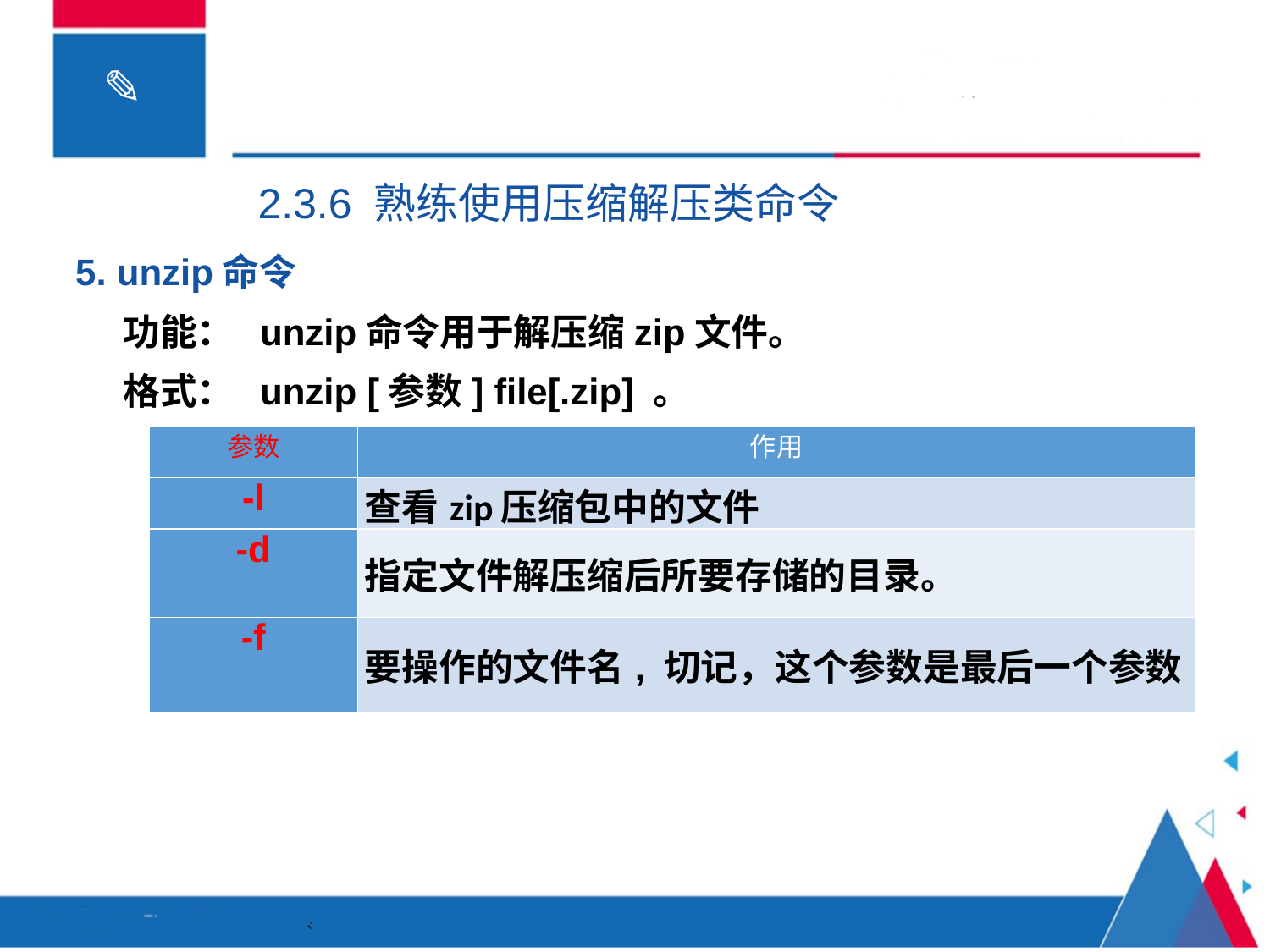

2.3.6 熟练使用压缩解压类命令
5. unzip命令
功能：  unzip命令用于解压缩zip文件。
格式：  unzip [参数] file[.zip] 。
| 参数 | 作用 |
| --- | --- |
| -l | 查看zip压缩包中的文件 |
| -d | 指定文件解压缩后所要存储的目录。 |
| -f | 要操作的文件名, 切记，这个参数是最后一个参数 |